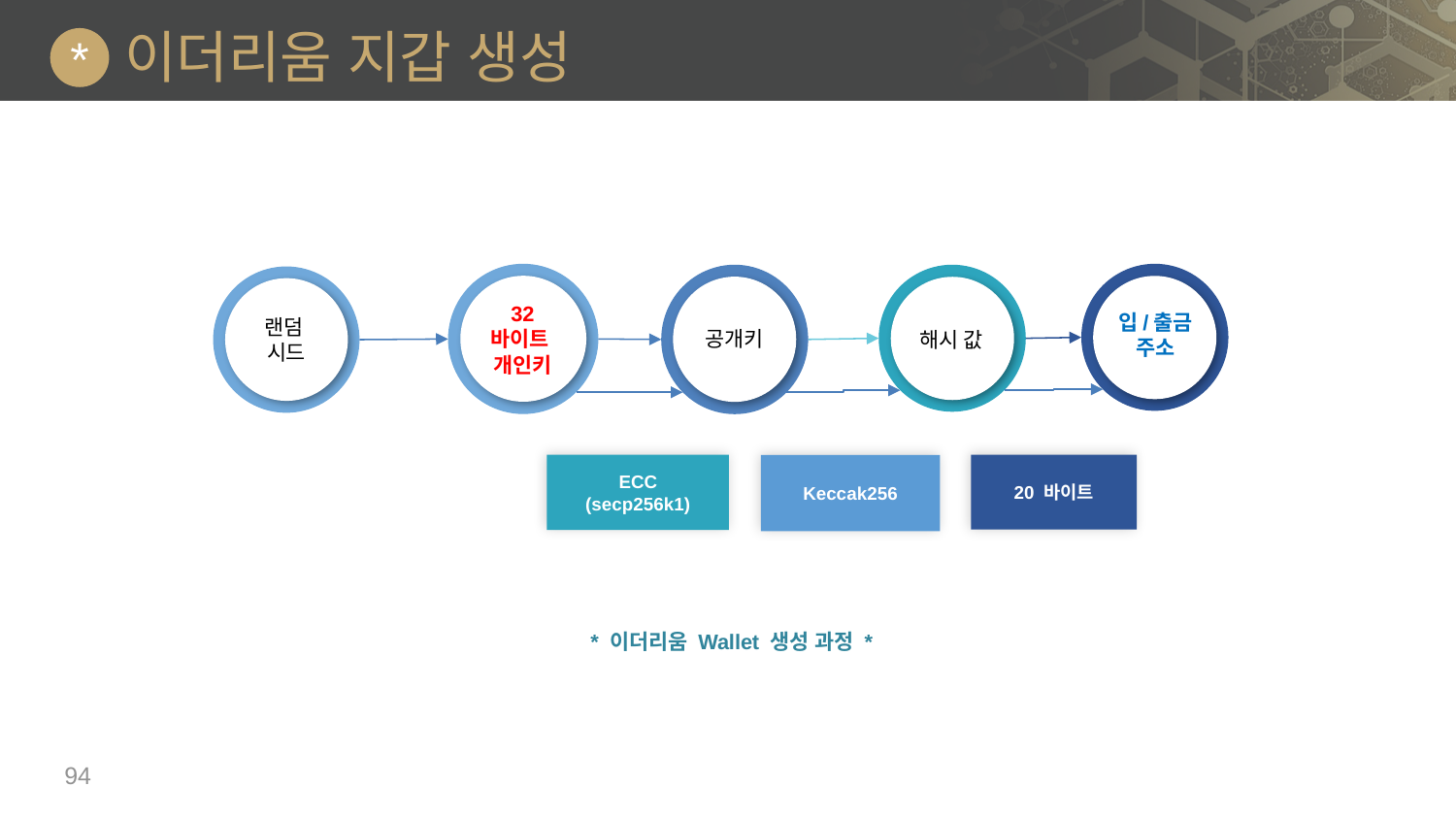

# 이더리움 지갑 생성
*

32
바이트
개인키

공개키

해시 값

랜덤
시드
입/출금 주소
ECC
(secp256k1)
20 바이트
Keccak256
* 이더리움 Wallet 생성 과정 *
94